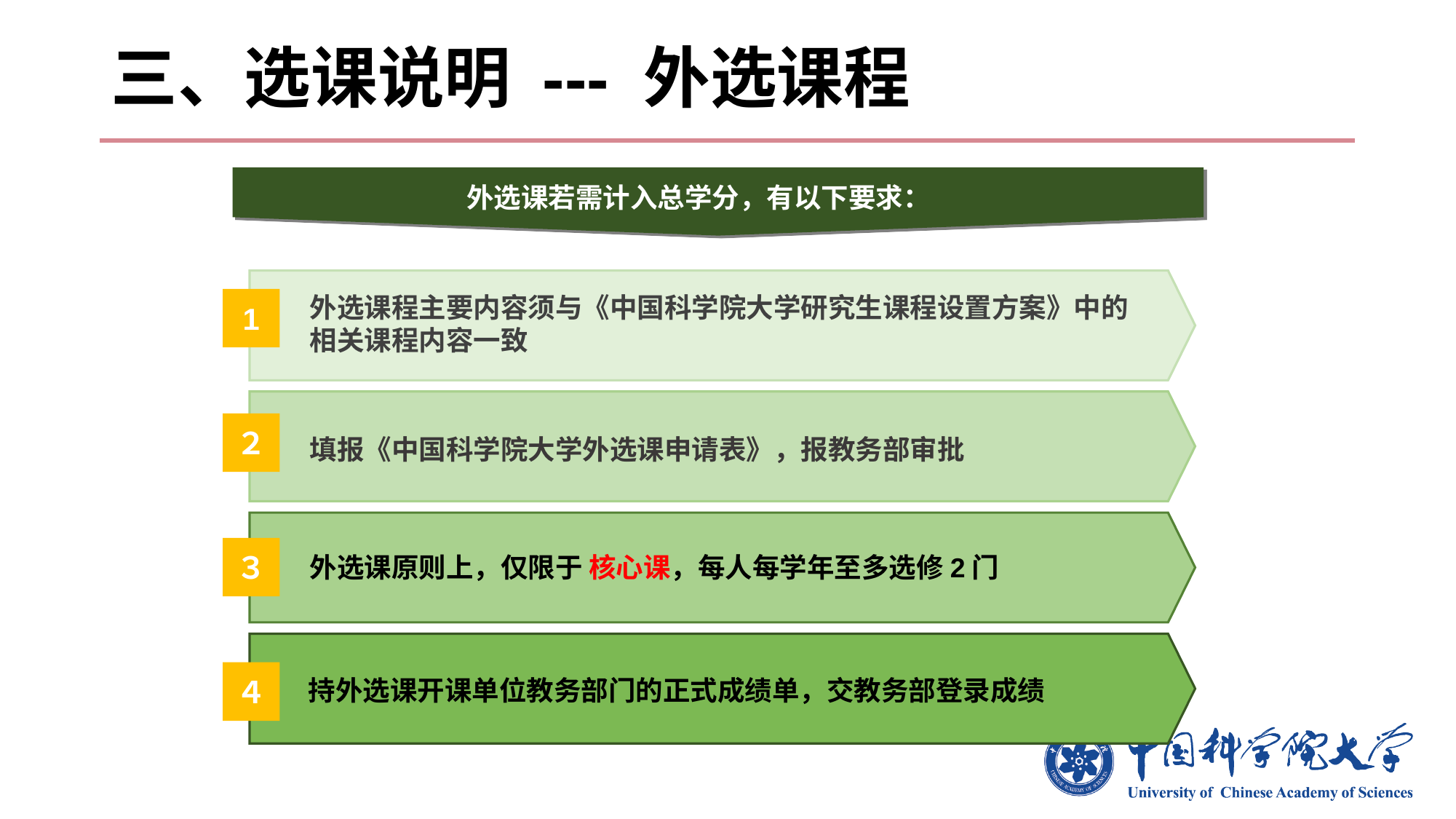

# 三、选课说明 --- 外选课程
外选课若需计入总学分，有以下要求：

1
外选课程主要内容须与《中国科学院大学研究生课程设置方案》中的相关课程内容一致

２
填报《中国科学院大学外选课申请表》，报教务部审批

３
外选课原则上，仅限于 核心课，每人每学年至多选修2门

４
持外选课开课单位教务部门的正式成绩单，交教务部登录成绩